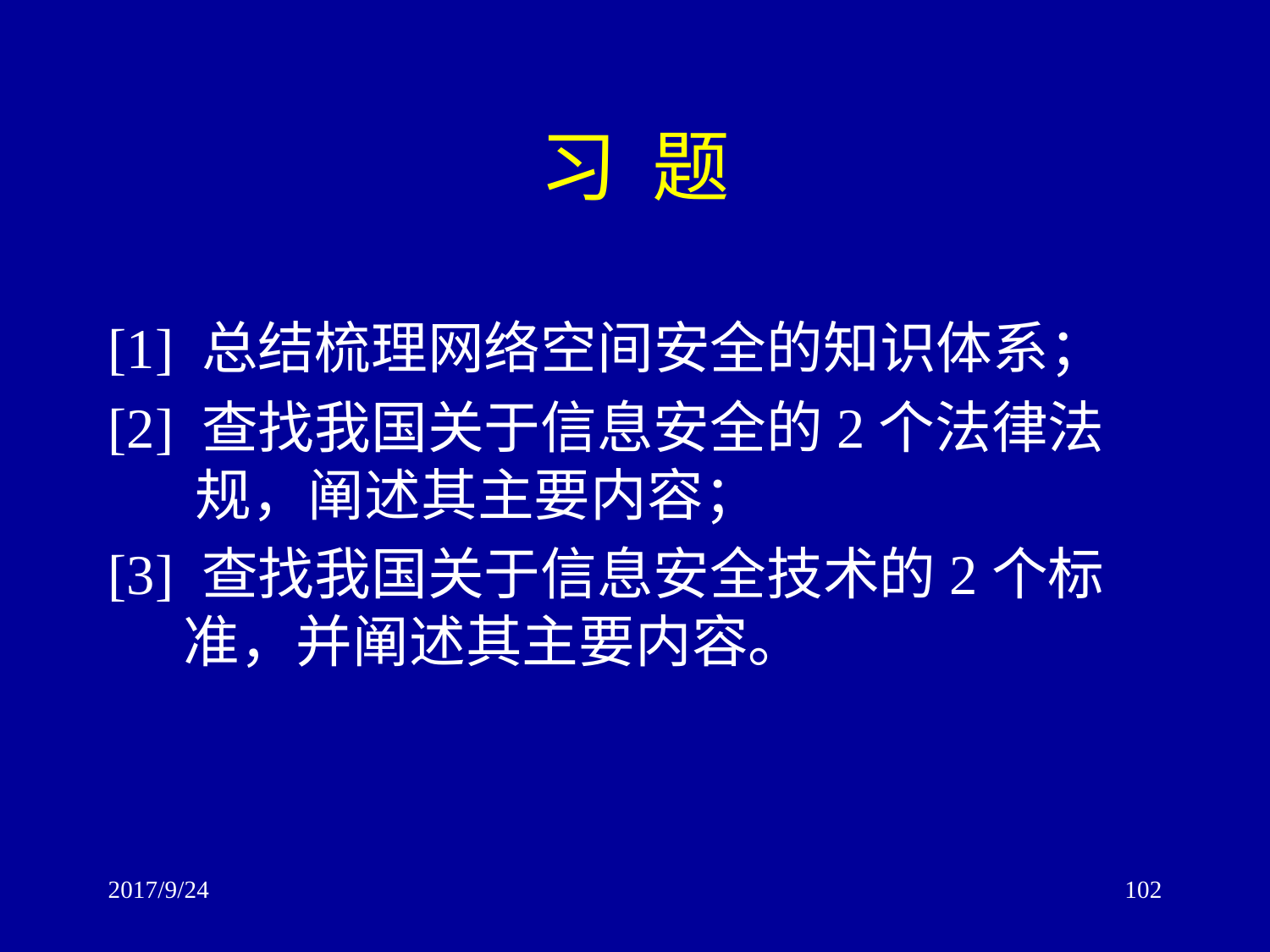

# 习  题
[1] 总结梳理网络空间安全的知识体系；
[2] 查找我国关于信息安全的2个法律法规，阐述其主要内容；
[3] 查找我国关于信息安全技术的2个标准，并阐述其主要内容。
2017/9/24
102